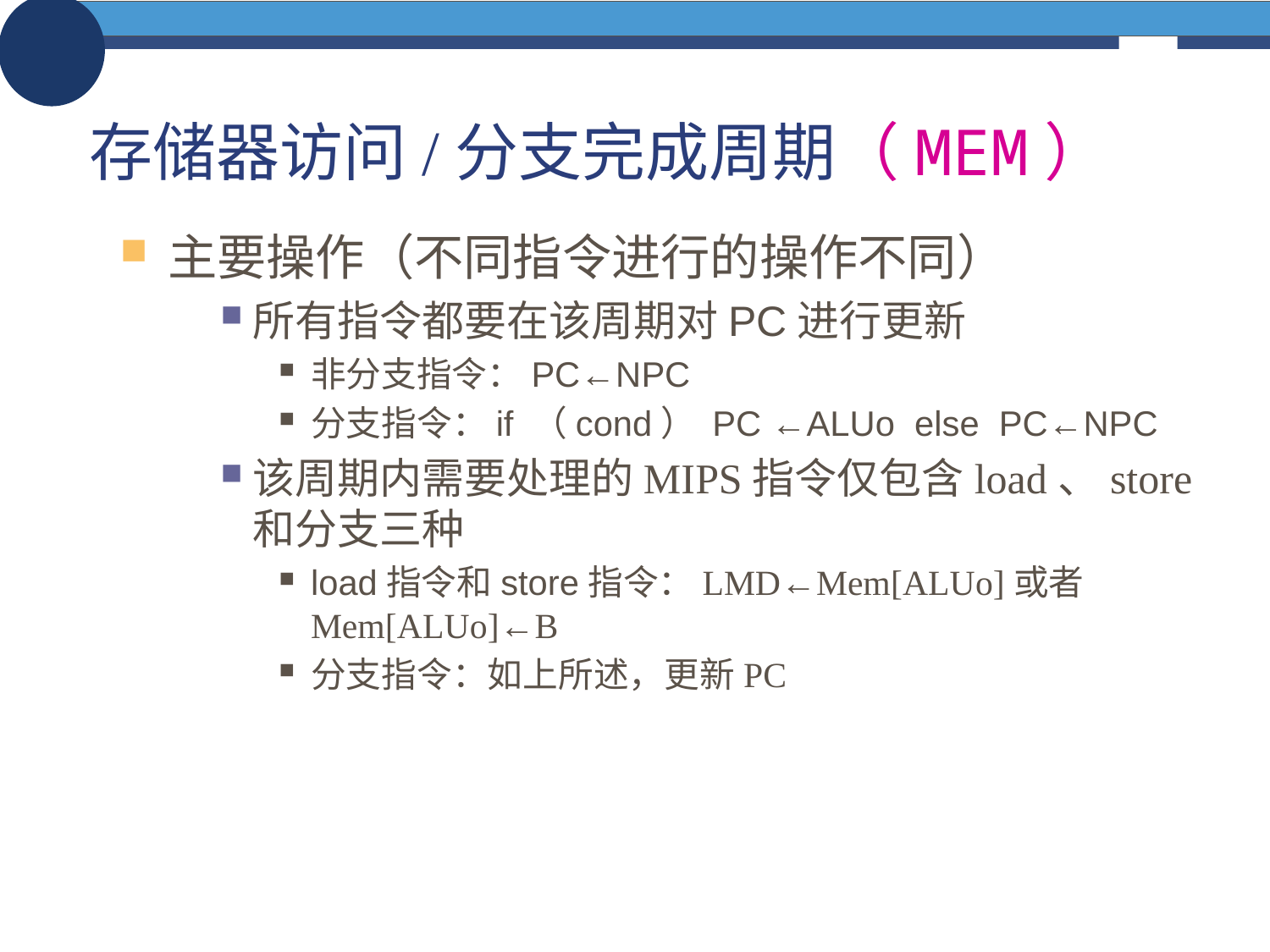

# 存储器访问/分支完成周期（MEM）
主要操作（不同指令进行的操作不同）
所有指令都要在该周期对PC进行更新
非分支指令：PC←NPC
分支指令：if （cond） PC ←ALUo  else  PC←NPC
该周期内需要处理的MIPS指令仅包含load、store和分支三种
load指令和store指令：LMD←Mem[ALUo]或者 Mem[ALUo]←B
分支指令：如上所述，更新PC